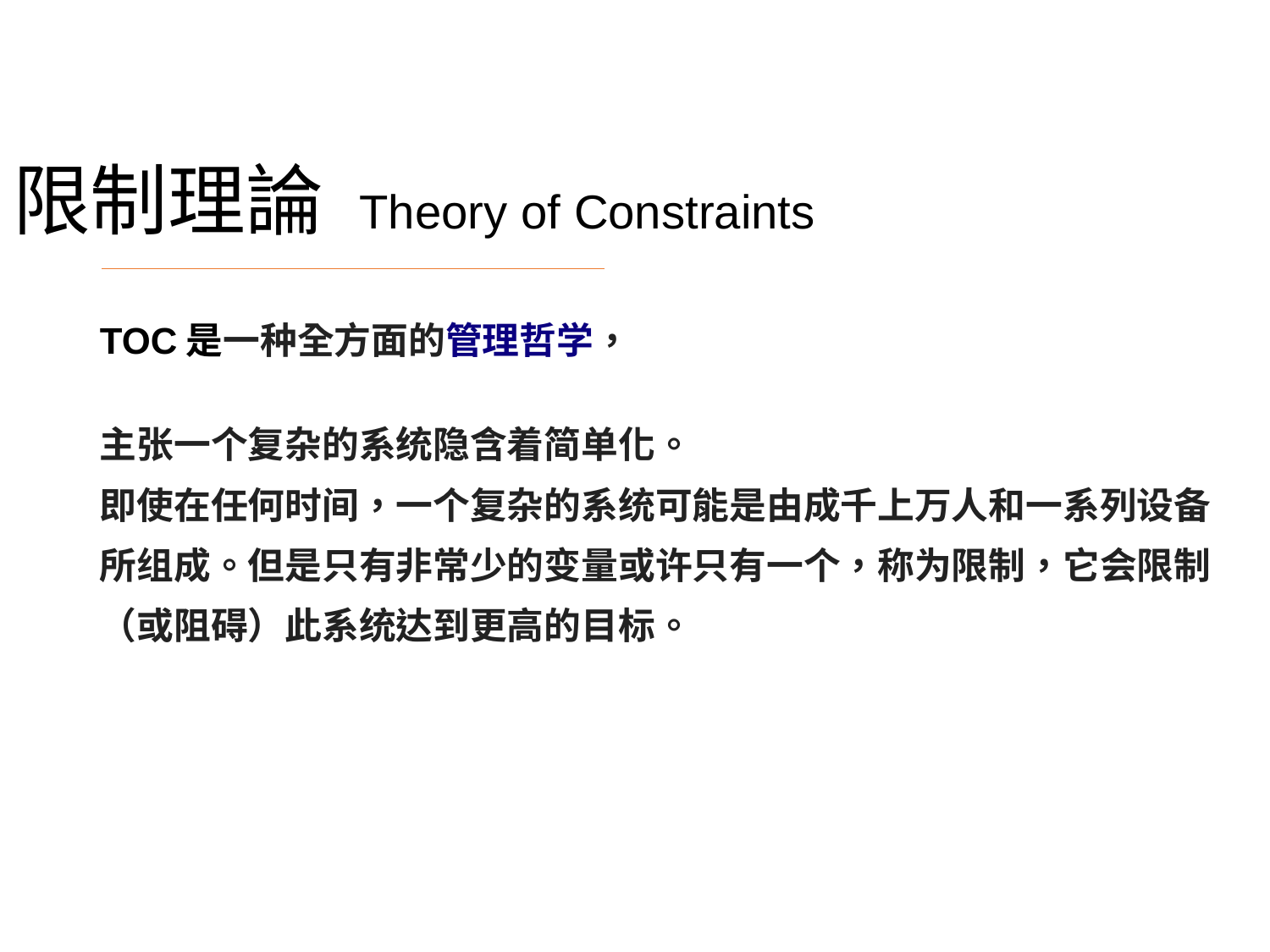

限制理論 Theory of Constraints
TOC是一种全方面的管理哲学，

主张一个复杂的系统隐含着简单化。
即使在任何时间，一个复杂的系统可能是由成千上万人和一系列设备
所组成。但是只有非常少的变量或许只有一个，称为限制，它会限制
（或阻碍）此系统达到更高的目标。